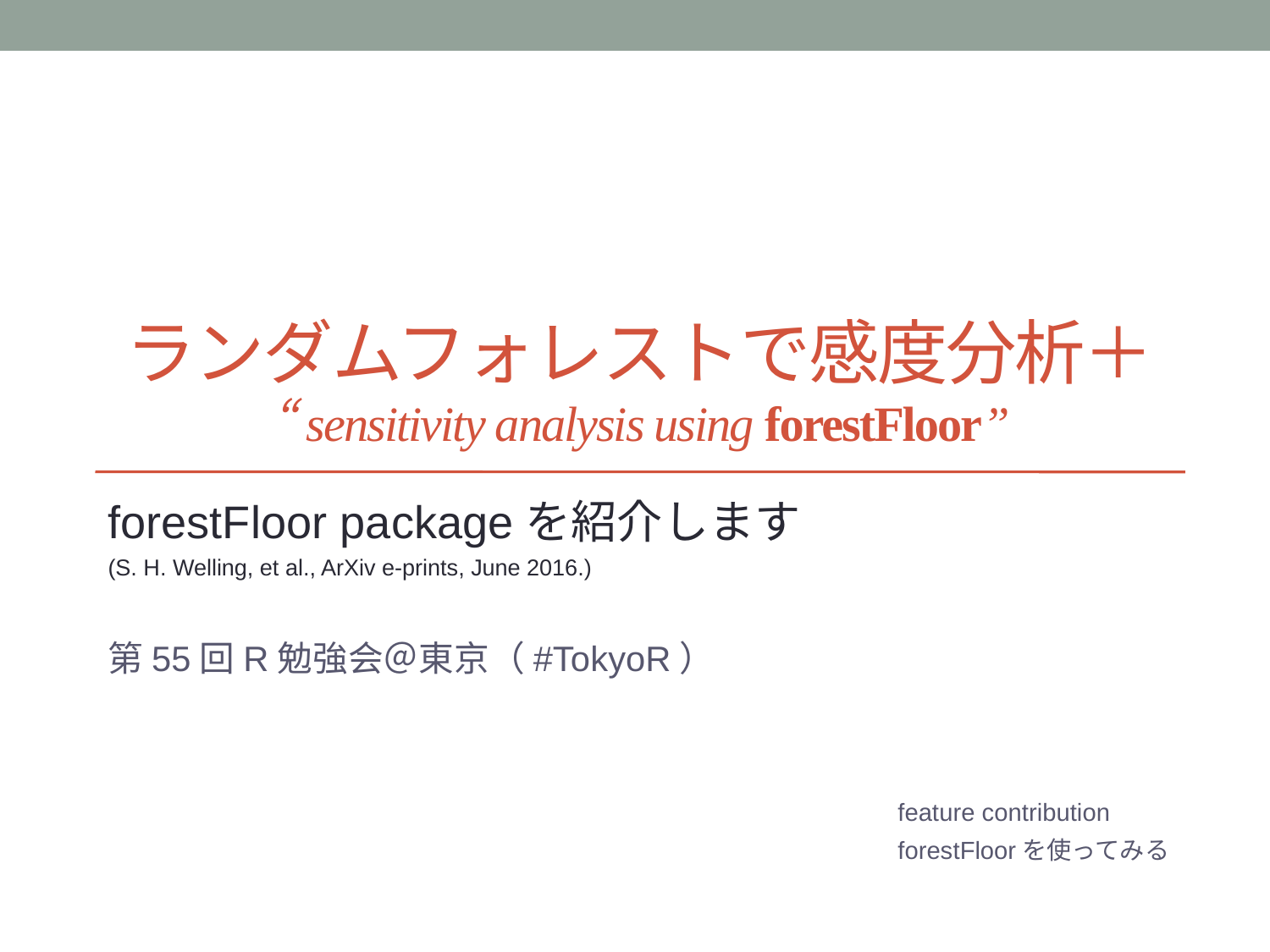

# ランダムフォレストで感度分析＋ “sensitivity analysis using forestFloor”
forestFloor packageを紹介します
(S. H. Welling, et al., ArXiv e-prints, June 2016.)

第55回R勉強会＠東京（#TokyoR）

feature contribution
forestFloorを使ってみる